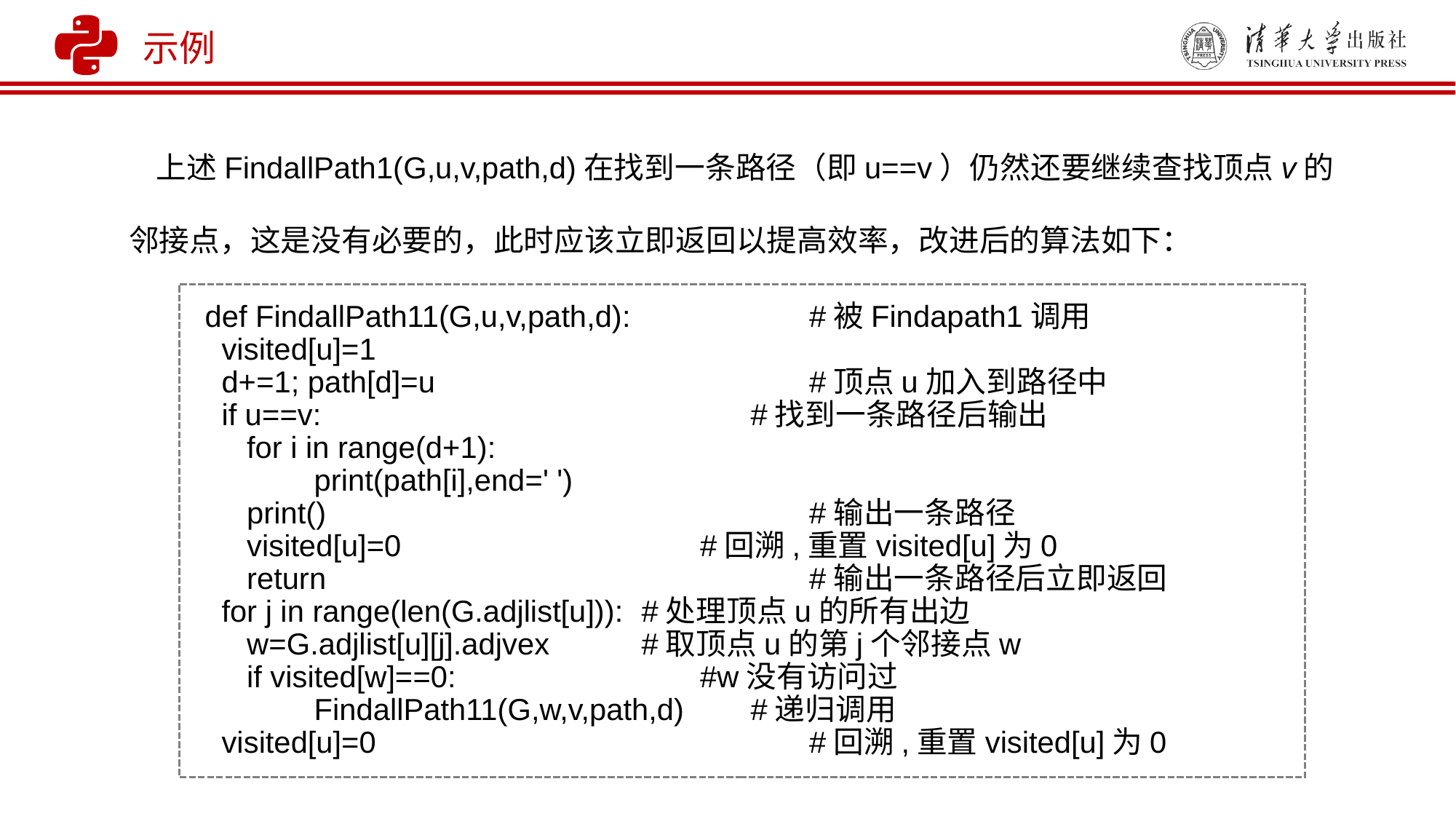

示例
   上述FindallPath1(G,u,v,path,d)在找到一条路径（即u==v）仍然还要继续查找顶点v的邻接点，这是没有必要的，此时应该立即返回以提高效率，改进后的算法如下：
def FindallPath11(G,u,v,path,d):   	       #被Findapath1调用
  visited[u]=1
  d+=1; path[d]=u			       #顶点u加入到路径中
  if u==v:			         	#找到一条路径后输出
     for i in range(d+1):
      	print(path[i],end=' ')
     print()			      	       #输出一条路径
     visited[u]=0			       #回溯,重置visited[u]为0
     return				       #输出一条路径后立即返回
  for j in range(len(G.adjlist[u])):	#处理顶点u的所有出边
     w=G.adjlist[u][j].adjvex       	#取顶点u的第j个邻接点w
     if visited[w]==0:		       #w没有访问过
      	FindallPath11(G,w,v,path,d)  	#递归调用
  visited[u]=0			   	       #回溯,重置visited[u]为0